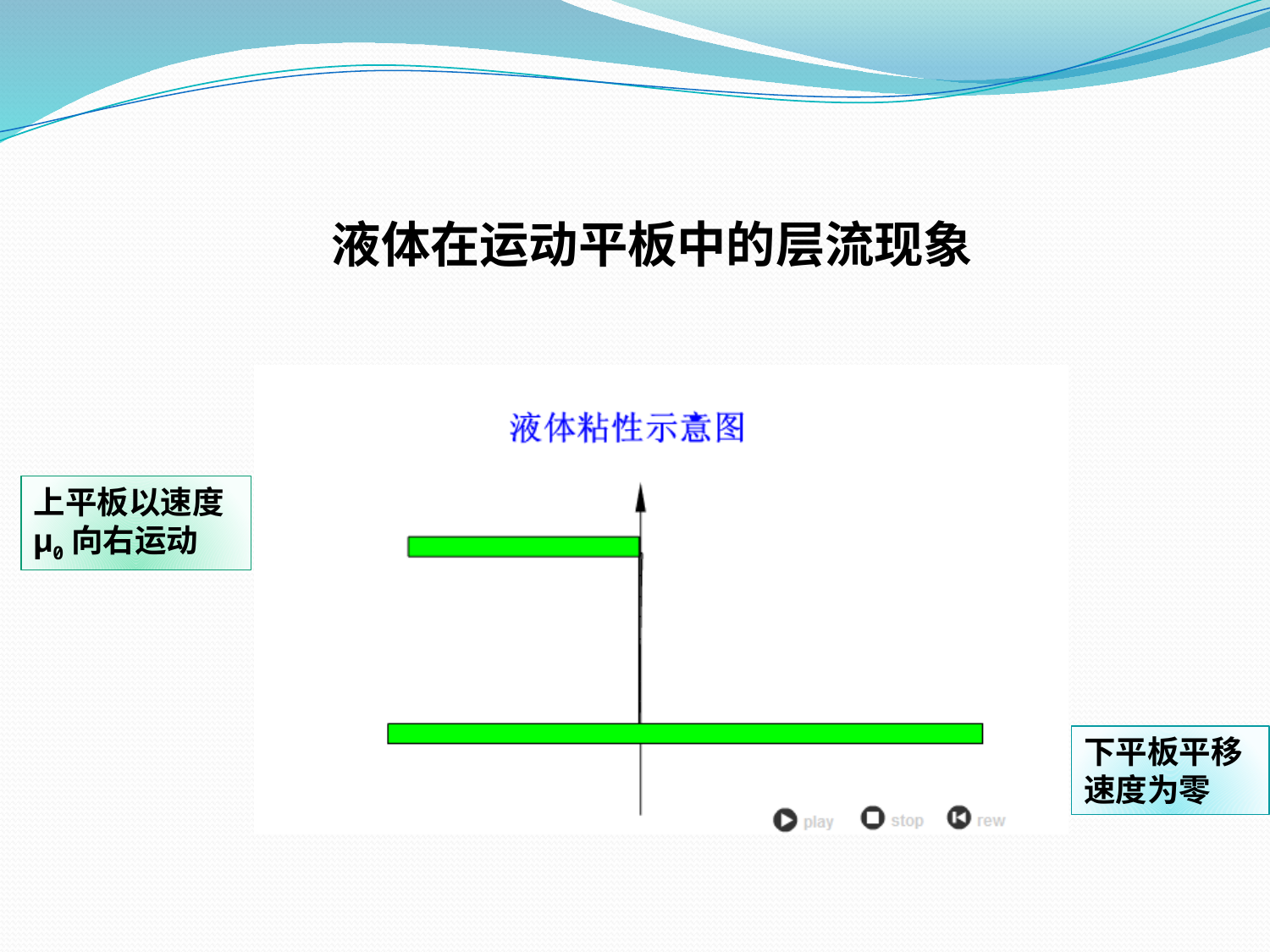

液体在运动平板中的层流现象
上平板以速度μ0向右运动
下平板平移速度为零